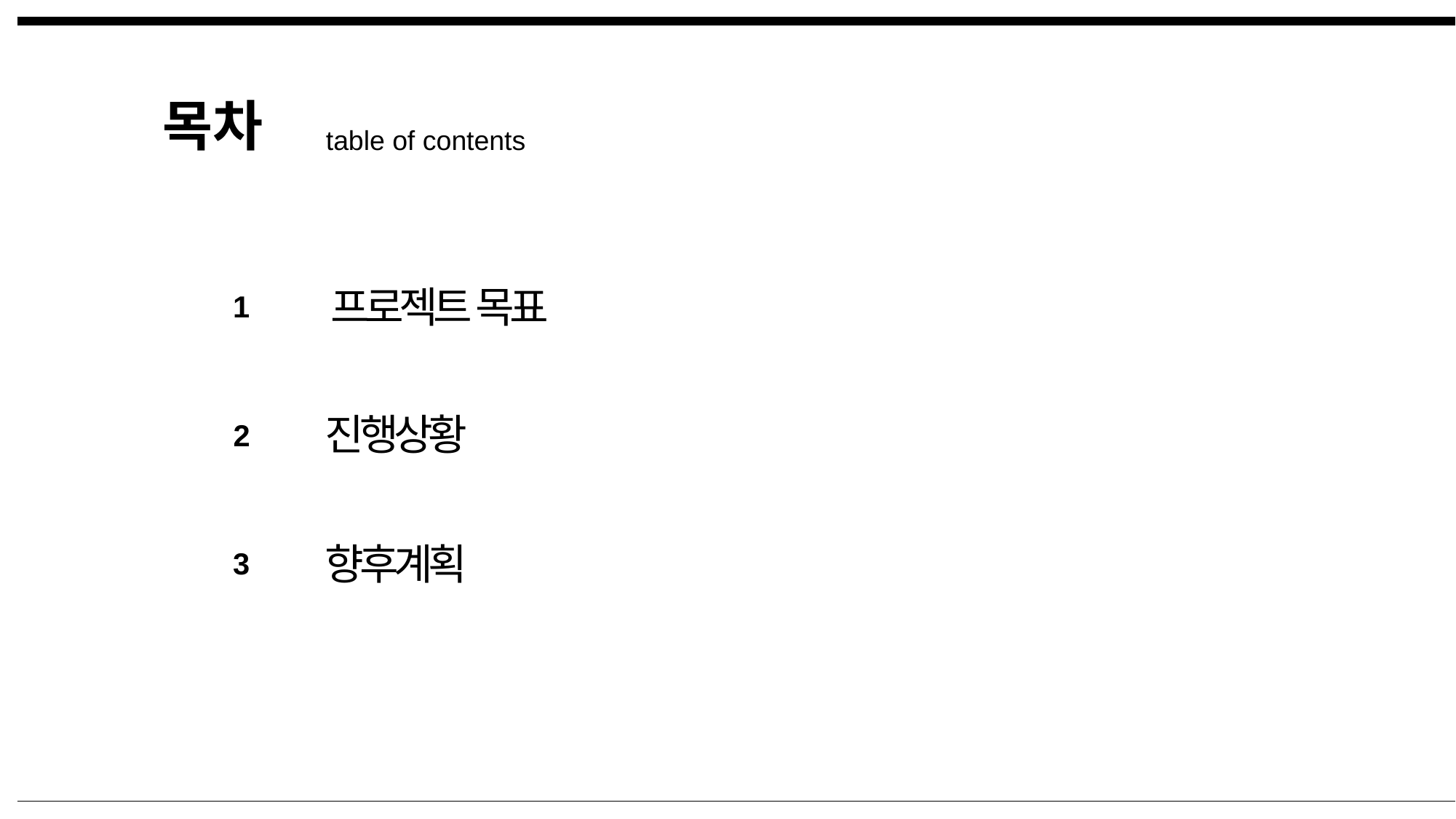

목차
table of contents
프로젝트 목표
1
진행상황
2
향후계획
3